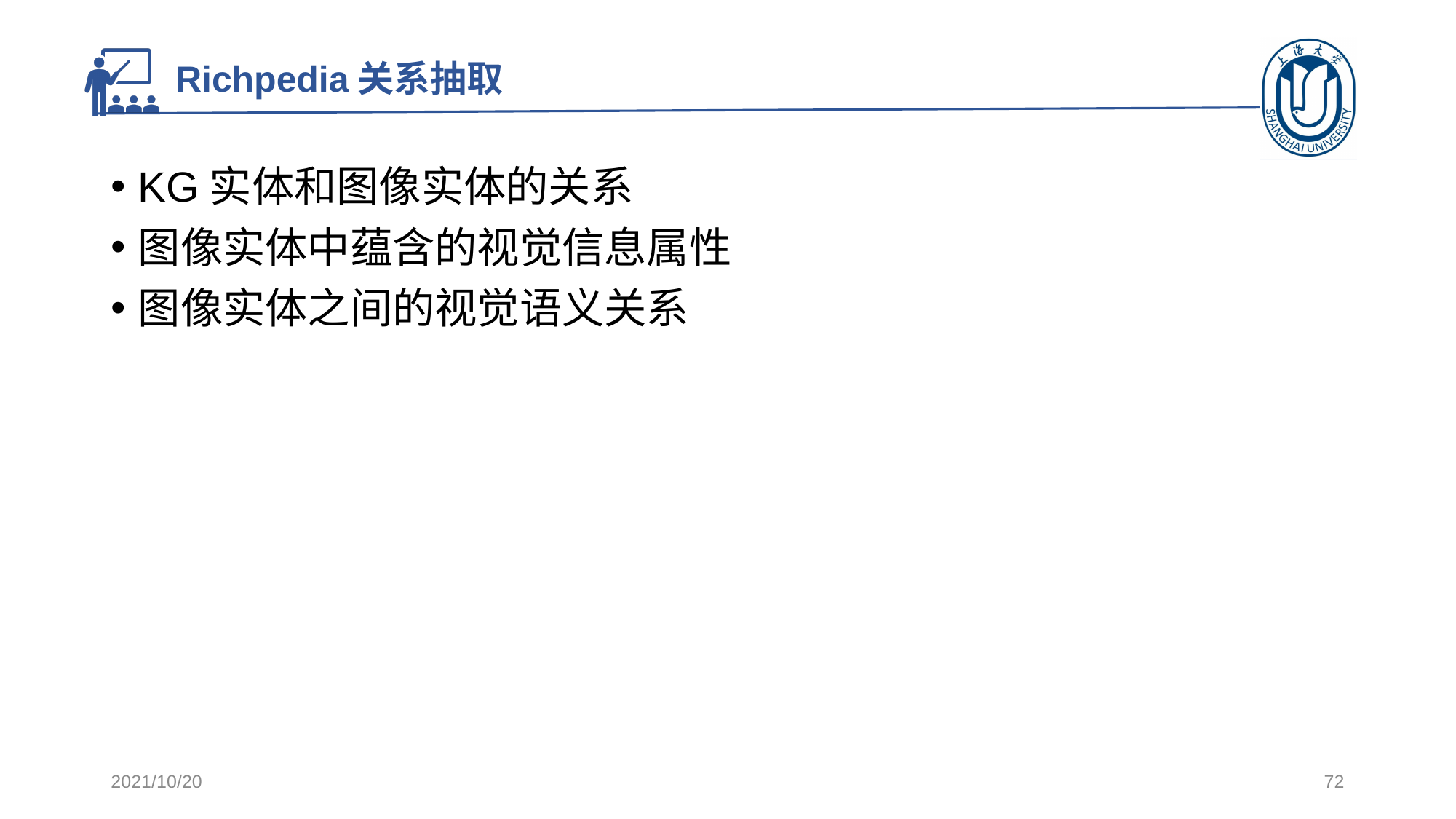

# Richpedia关系抽取
KG实体和图像实体的关系
图像实体中蕴含的视觉信息属性
图像实体之间的视觉语义关系
2021/10/20

72